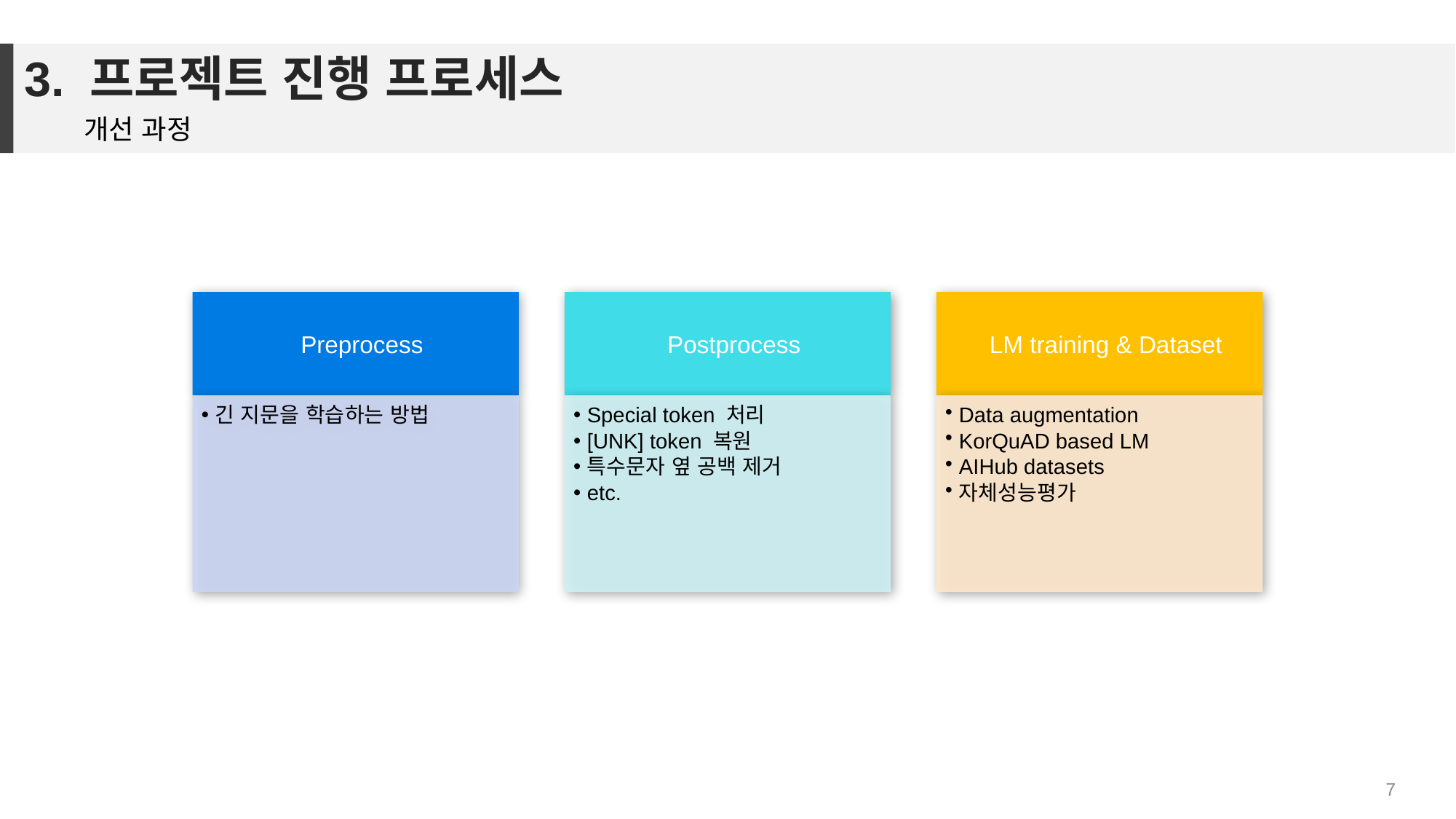

# 3. 프로젝트 진행 프로세스
개선 과정

Preprocess
긴 지문을 학습하는 방법
Postprocess
Special token 처리
[UNK] token 복원
특수문자 옆 공백 제거
etc.
LM training & Dataset
Data augmentation
KorQuAD based LM
AIHub datasets
자체성능평가
7